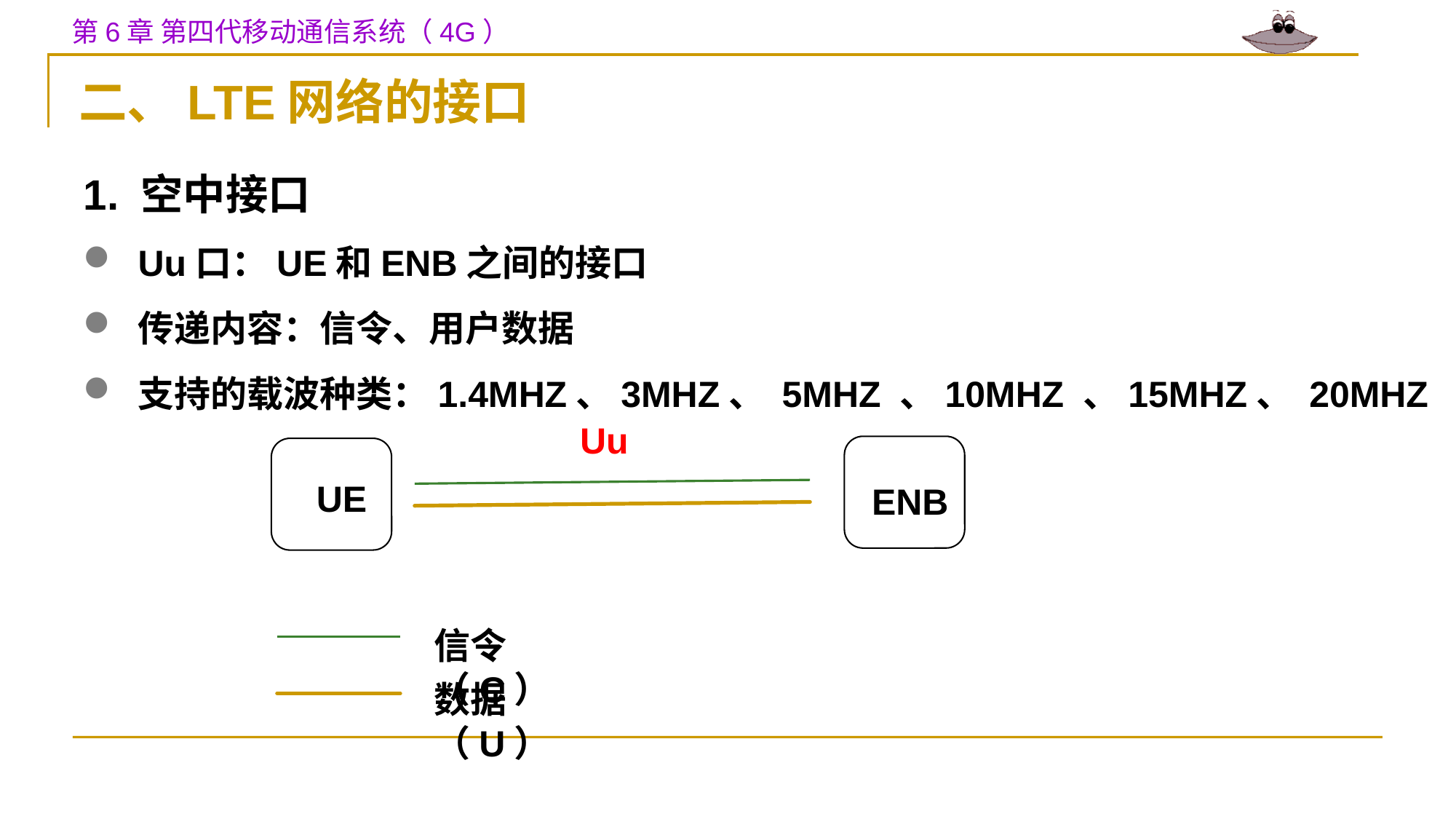

二、LTE网络的接口
1. 空中接口
Uu口：UE和ENB之间的接口
传递内容：信令、用户数据
支持的载波种类：1.4MHZ、3MHZ、 5MHZ 、10MHZ 、15MHZ、 20MHZ
Uu

UE
ENB
信令（C）
数据（U）